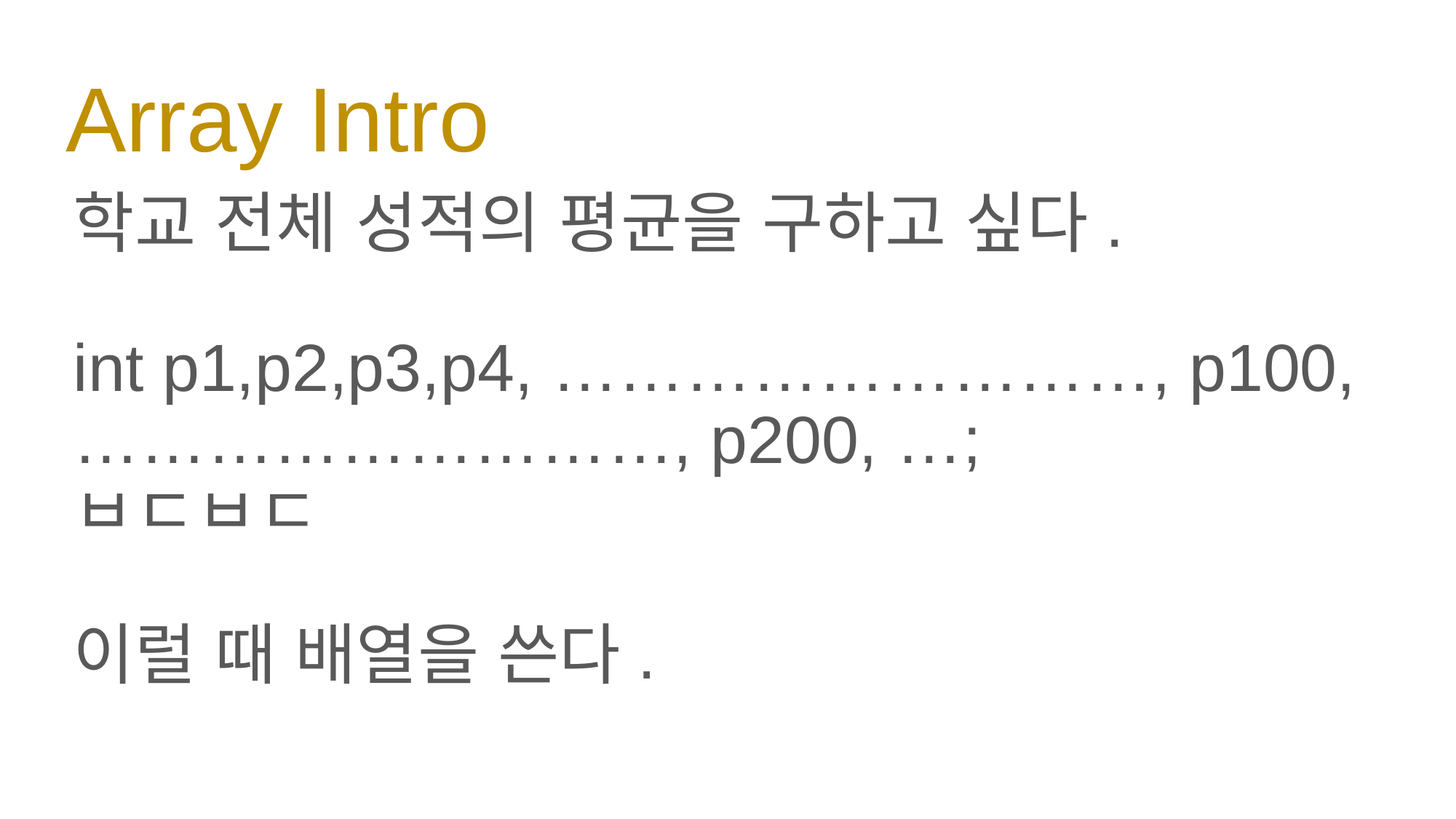

# Array Intro
학교 전체 성적의 평균을 구하고 싶다.

int p1,p2,p3,p4, ………………………, p100, ………………………, p200, …;
ㅂㄷㅂㄷ

이럴 때 배열을 쓴다.